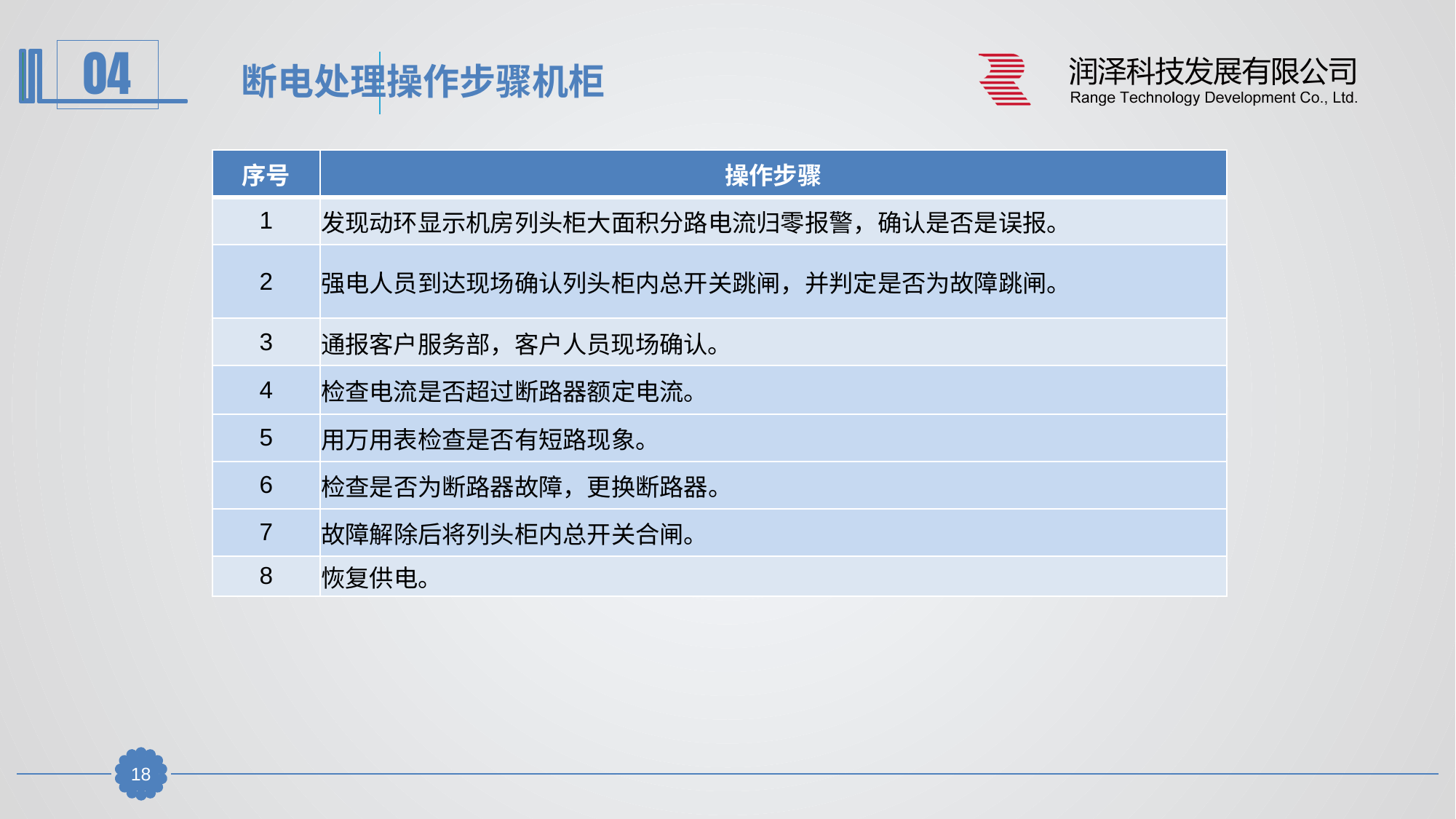

断电处理操作步骤机柜
| 序号 | 操作步骤 |
| --- | --- |
| 1 | 发现动环显示机房列头柜大面积分路电流归零报警，确认是否是误报。 |
| 2 | 强电人员到达现场确认列头柜内总开关跳闸，并判定是否为故障跳闸。 |
| 3 | 通报客户服务部，客户人员现场确认。 |
| 4 | 检查电流是否超过断路器额定电流。 |
| 5 | 用万用表检查是否有短路现象。 |
| 6 | 检查是否为断路器故障，更换断路器。 |
| 7 | 故障解除后将列头柜内总开关合闸。 |
| 8 | 恢复供电。 |
18